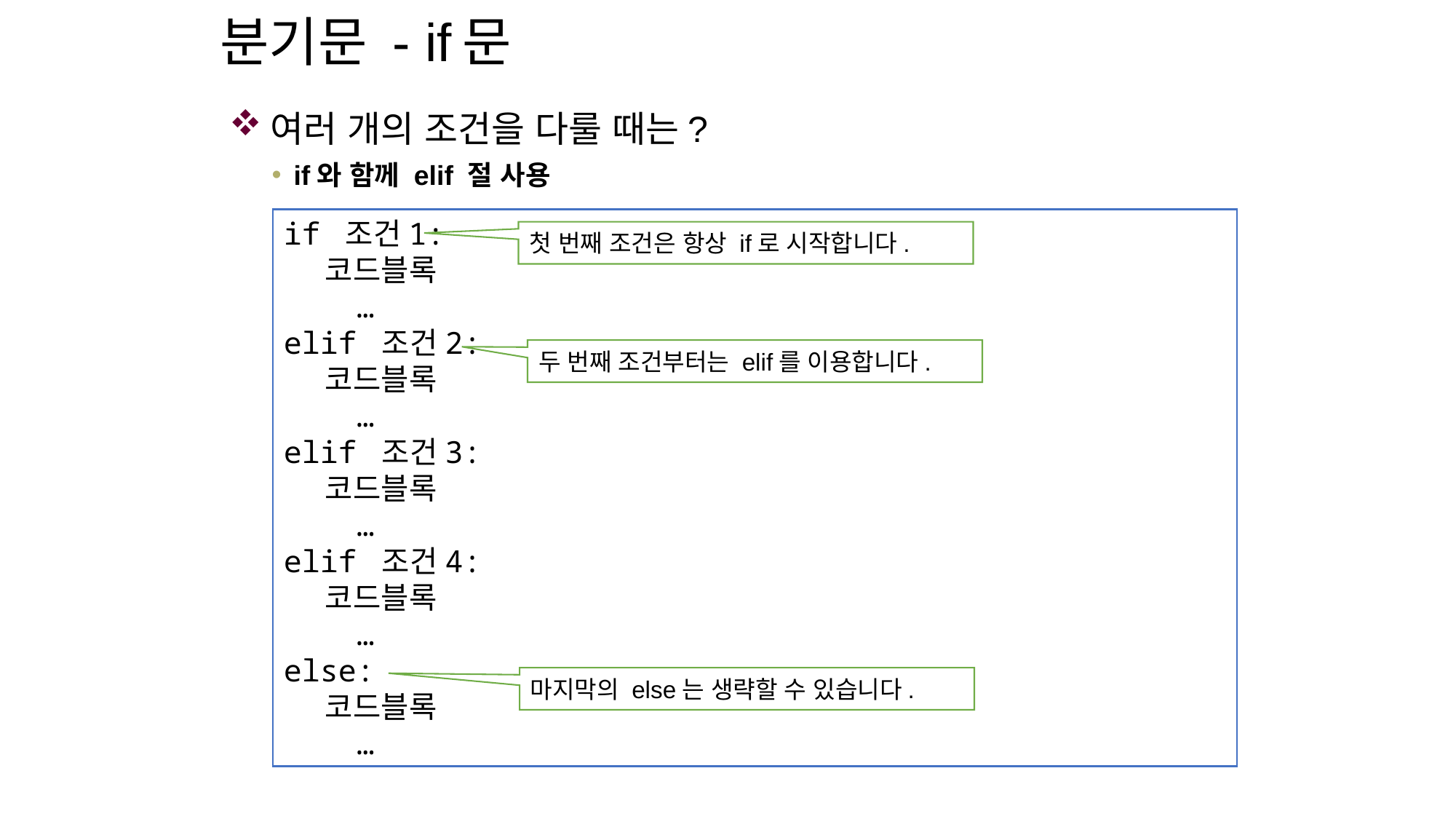

# 분기문 - if문
여러 개의 조건을 다룰 때는?
if와 함께 elif 절 사용
if 조건1:
    코드블록
    …
elif 조건2:
    코드블록
    …
elif 조건3:
    코드블록
    …
elif 조건4:
    코드블록
    …
else:
    코드블록
    …
첫 번째 조건은 항상 if로 시작합니다.
두 번째 조건부터는 elif를 이용합니다.
마지막의 else는 생략할 수 있습니다.